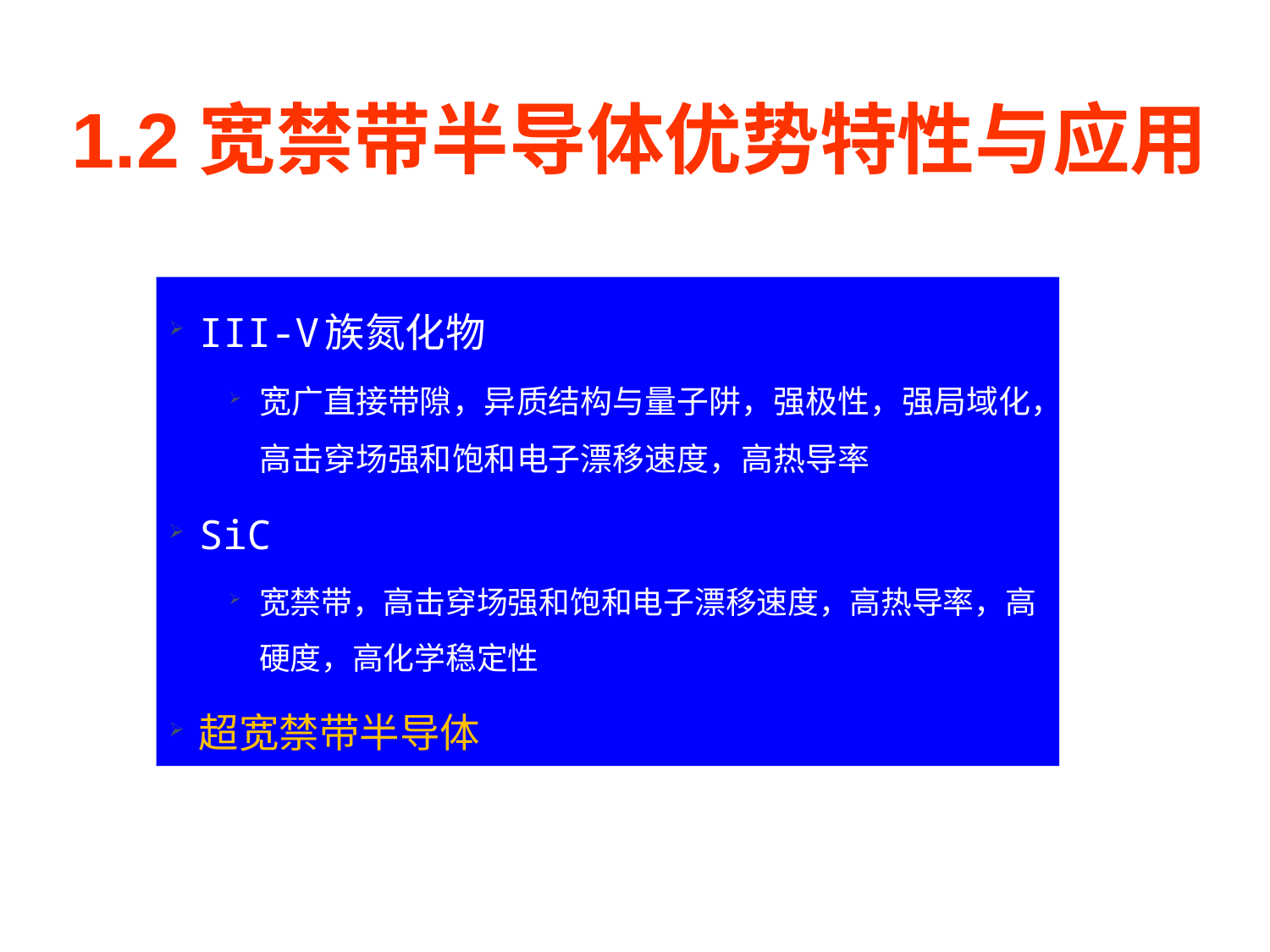

1.2宽禁带半导体优势特性与应用
III-V族氮化物
宽广直接带隙，异质结构与量子阱，强极性，强局域化，高击穿场强和饱和电子漂移速度，高热导率
SiC
宽禁带，高击穿场强和饱和电子漂移速度，高热导率，高硬度，高化学稳定性
超宽禁带半导体
11